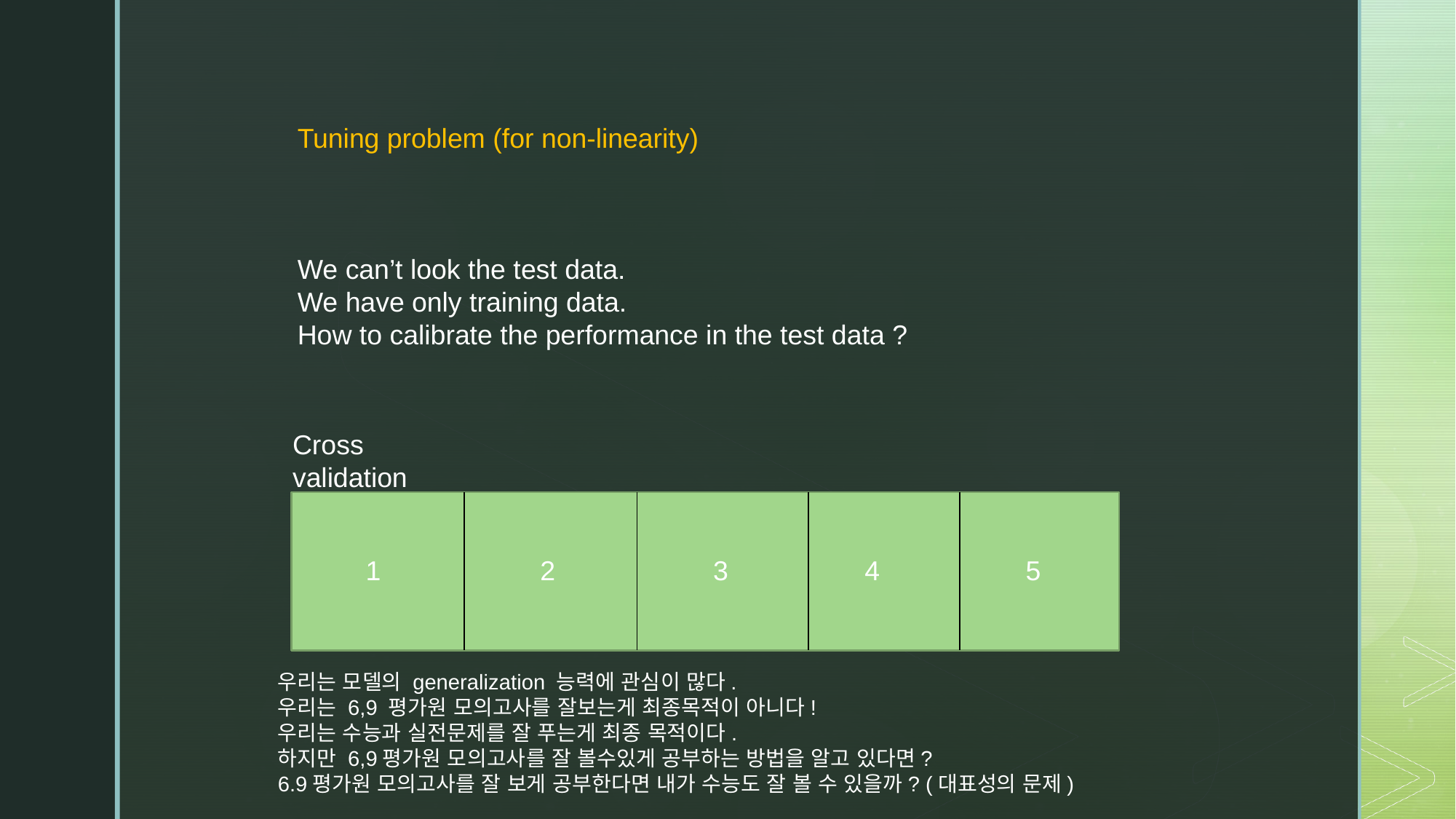

Tuning problem (for non-linearity)

We can’t look the test data.
We have only training data.
How to calibrate the performance in the test data ?
Cross validation

1
2
3
4
5
우리는 모델의 generalization 능력에 관심이 많다.
우리는 6,9 평가원 모의고사를 잘보는게 최종목적이 아니다!
우리는 수능과 실전문제를 잘 푸는게 최종 목적이다.
하지만 6,9평가원 모의고사를 잘 볼수있게 공부하는 방법을 알고 있다면?
6.9평가원 모의고사를 잘 보게 공부한다면 내가 수능도 잘 볼 수 있을까? (대표성의 문제)